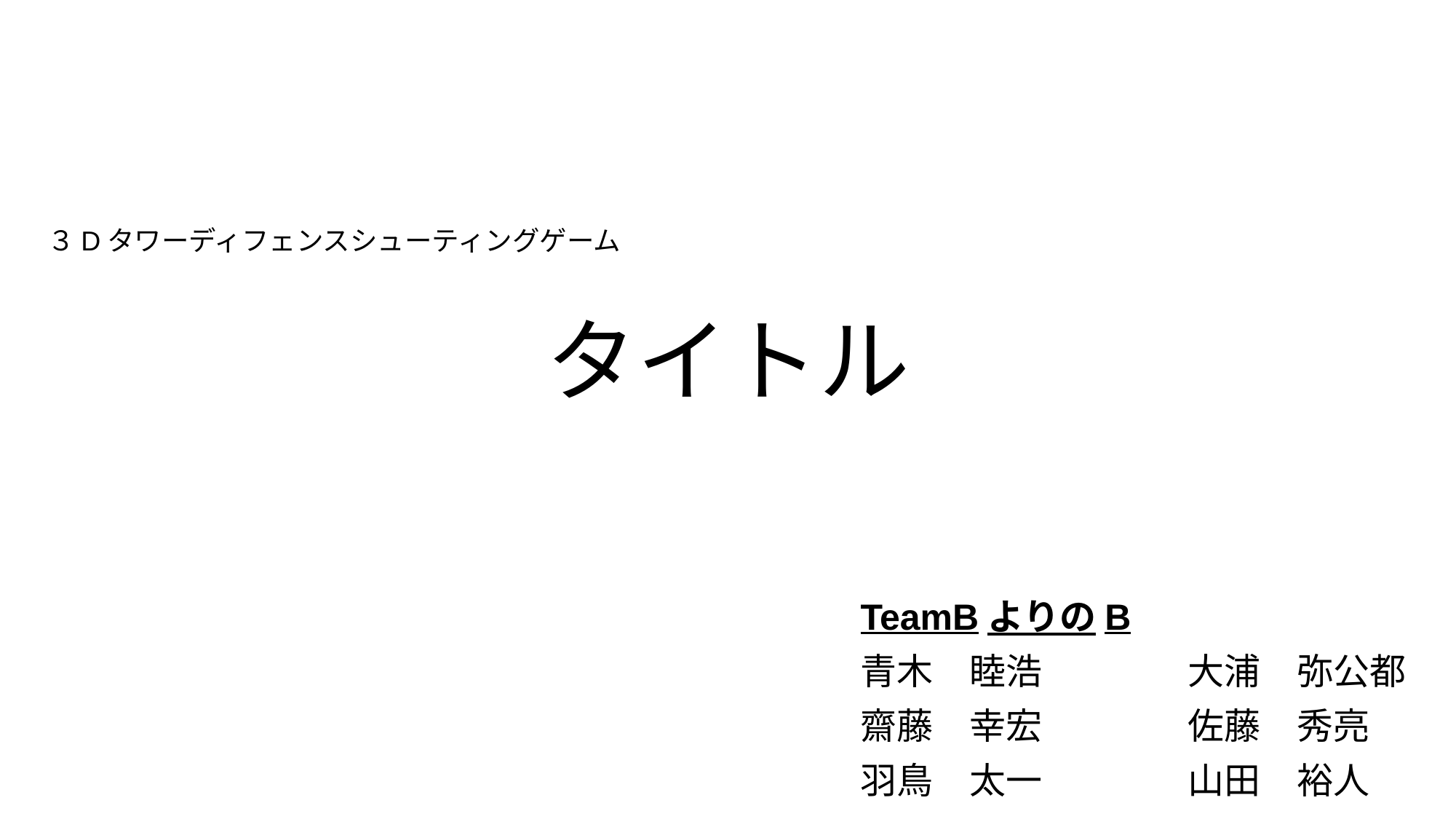

３Dタワーディフェンスシューティングゲーム
# タイトル
TeamBよりのB
青木　睦浩		大浦　弥公都
齋藤　幸宏		佐藤　秀亮
羽鳥　太一		山田　裕人